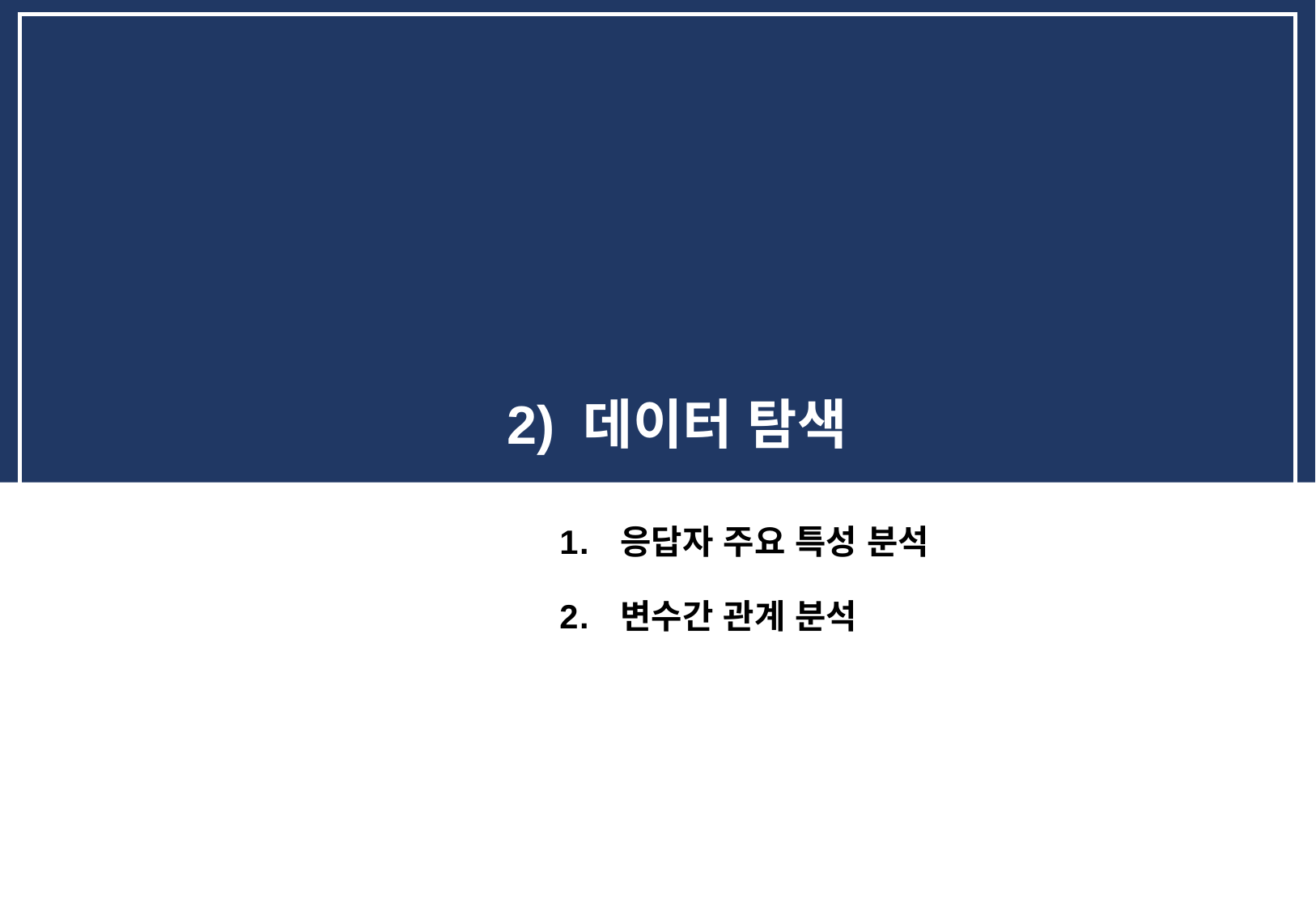

2) 데이터 탐색
응답자 주요 특성 분석
변수간 관계 분석